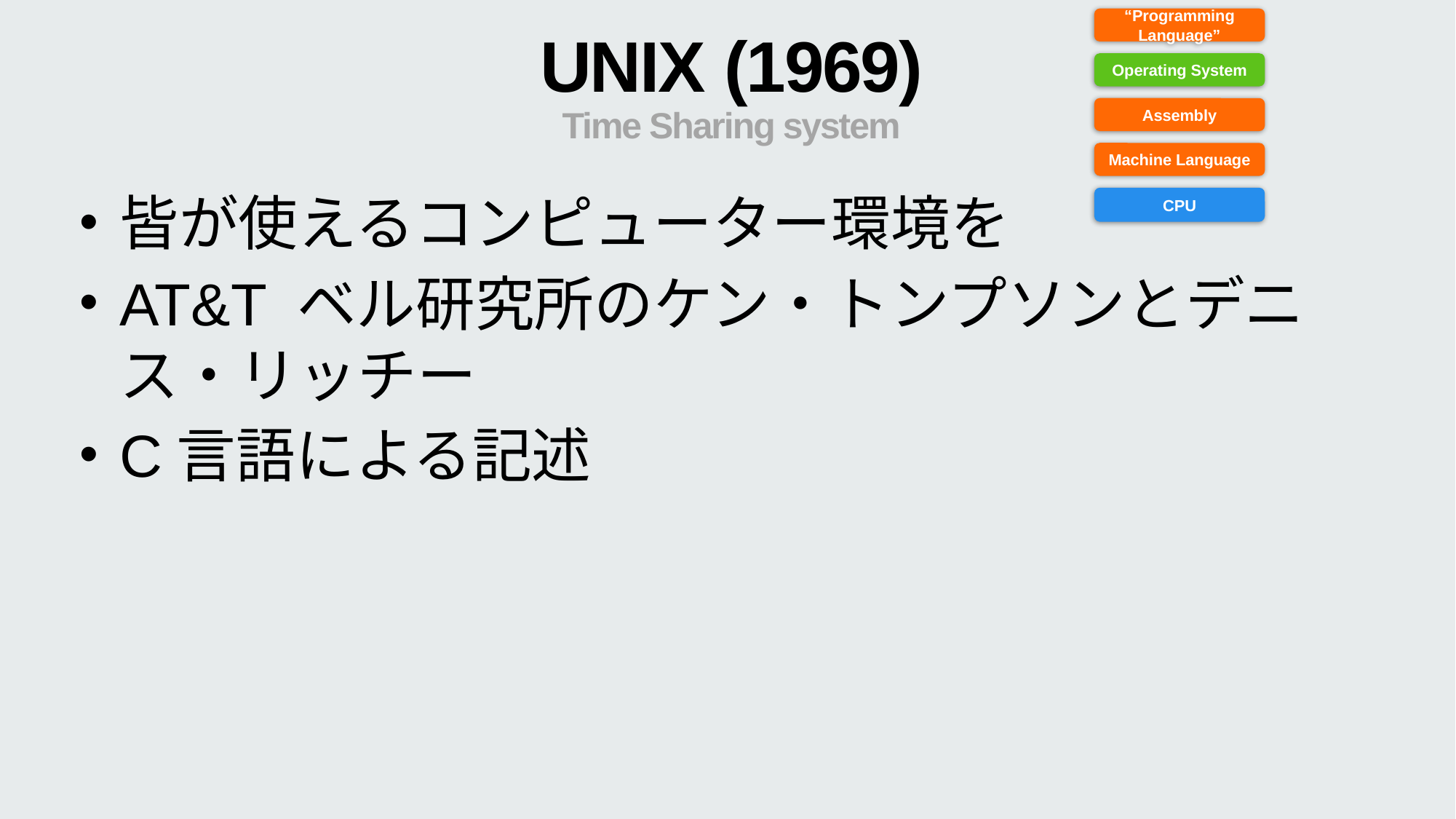

“Programming Language”
# UNIX (1969) Time Sharing system
Operating System
Assembly
Machine Language
皆が使えるコンピューター環境を
AT&T ベル研究所のケン・トンプソンとデニス・リッチー
C言語による記述

CPU